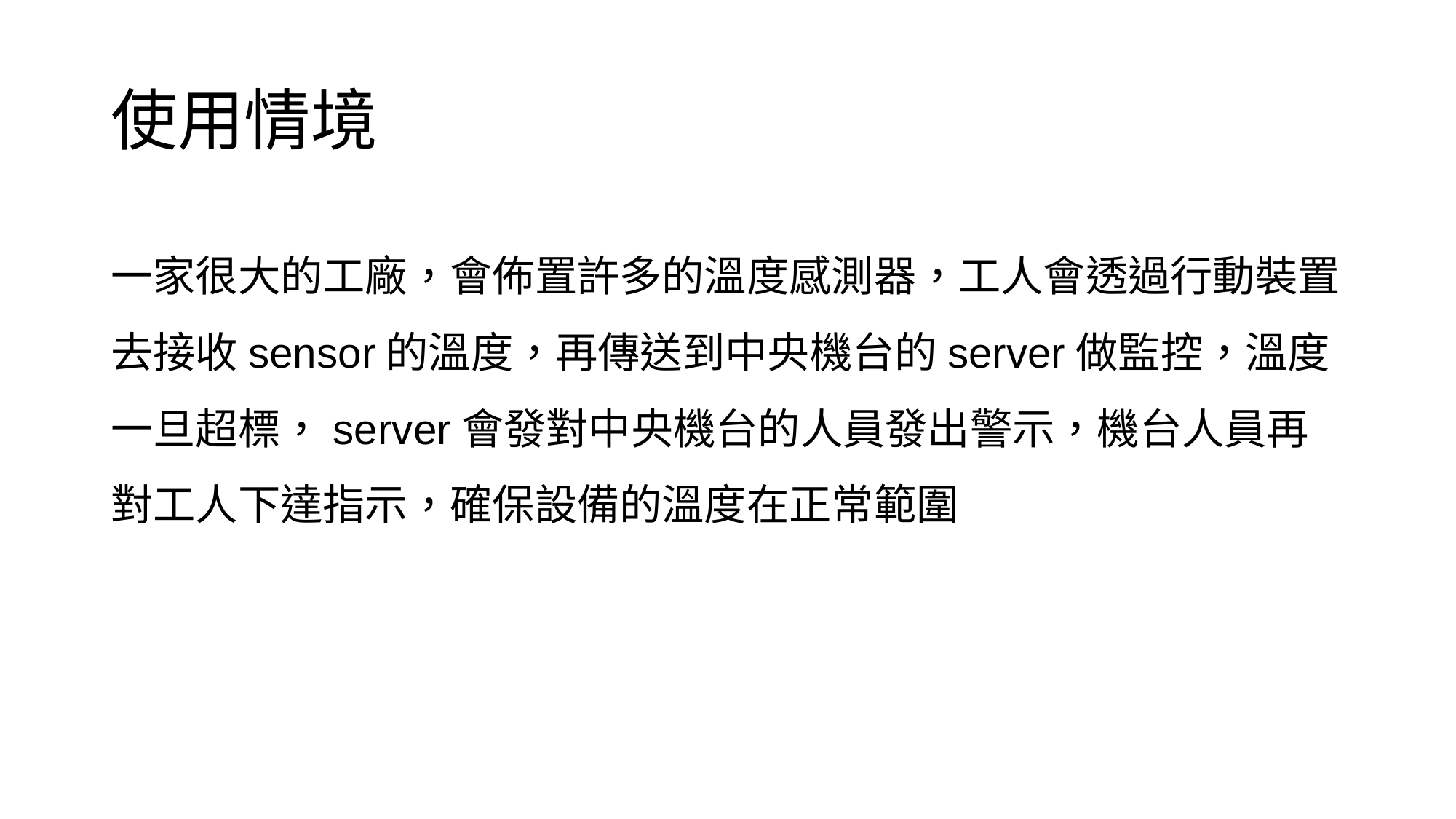

# 使用情境
一家很大的工廠，會佈置許多的溫度感測器，工人會透過行動裝置去接收sensor的溫度，再傳送到中央機台的server做監控，溫度一旦超標，server會發對中央機台的人員發出警示，機台人員再對工人下達指示，確保設備的溫度在正常範圍